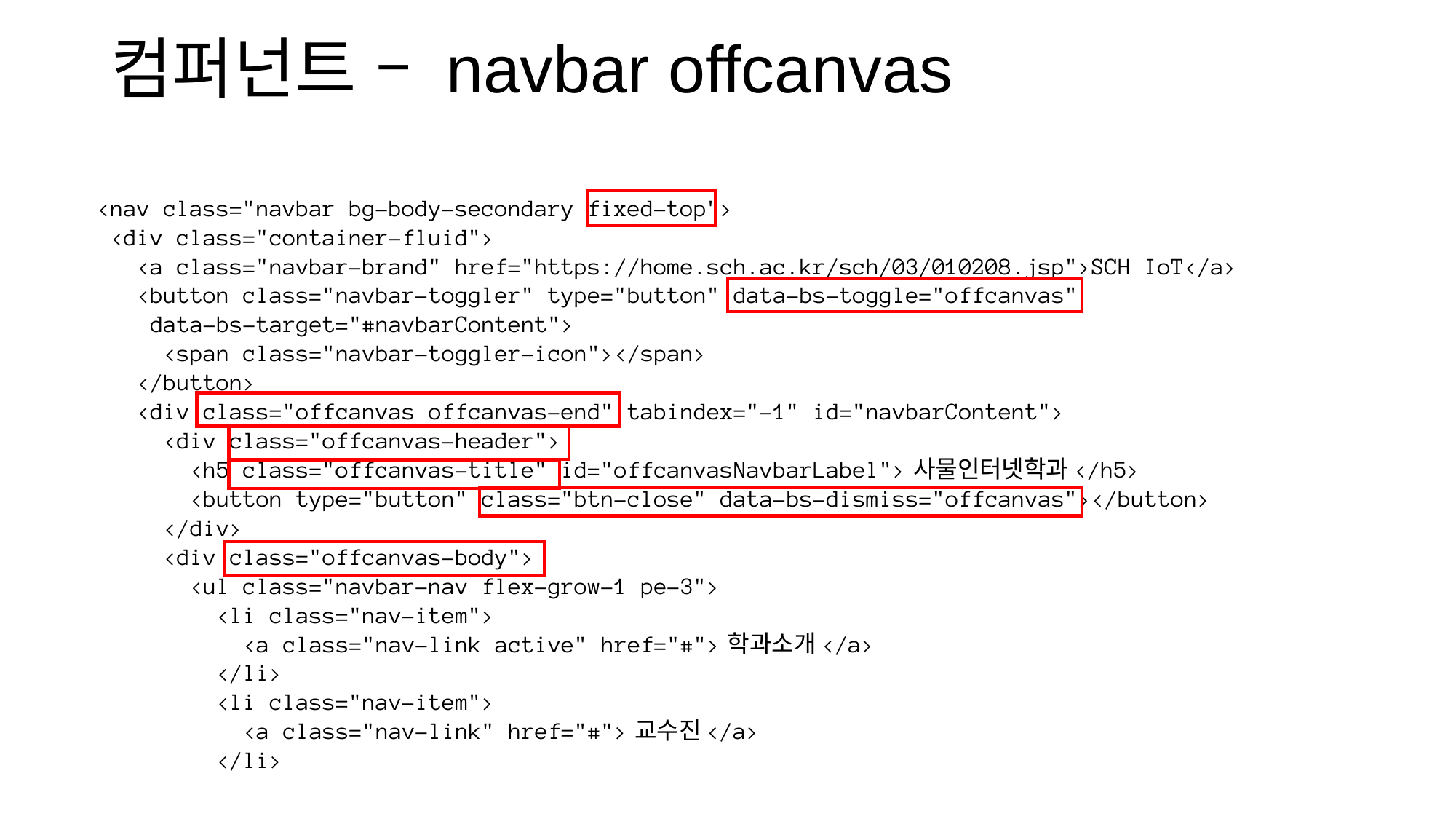

# 컴퍼넌트 – navbar offcanvas

     <nav class="navbar bg-body-secondary fixed-top">
      <div class="container-fluid">
        <a class="navbar-brand" href="https://home.sch.ac.kr/sch/03/010208.jsp">SCH IoT</a>
        <button class="navbar-toggler" type="button" data-bs-toggle="offcanvas"
         data-bs-target="#navbarContent">
          <span class="navbar-toggler-icon"></span>
        </button>
        <div class="offcanvas offcanvas-end" tabindex="-1" id="navbarContent">
          <div class="offcanvas-header">
            <h5 class="offcanvas-title" id="offcanvasNavbarLabel">사물인터넷학과</h5>
            <button type="button" class="btn-close" data-bs-dismiss="offcanvas"></button>
          </div>
          <div class="offcanvas-body">
            <ul class="navbar-nav flex-grow-1 pe-3">
              <li class="nav-item">
                <a class="nav-link active" href="#">학과소개</a>
              </li>
              <li class="nav-item">
                <a class="nav-link" href="#">교수진</a>
              </li>